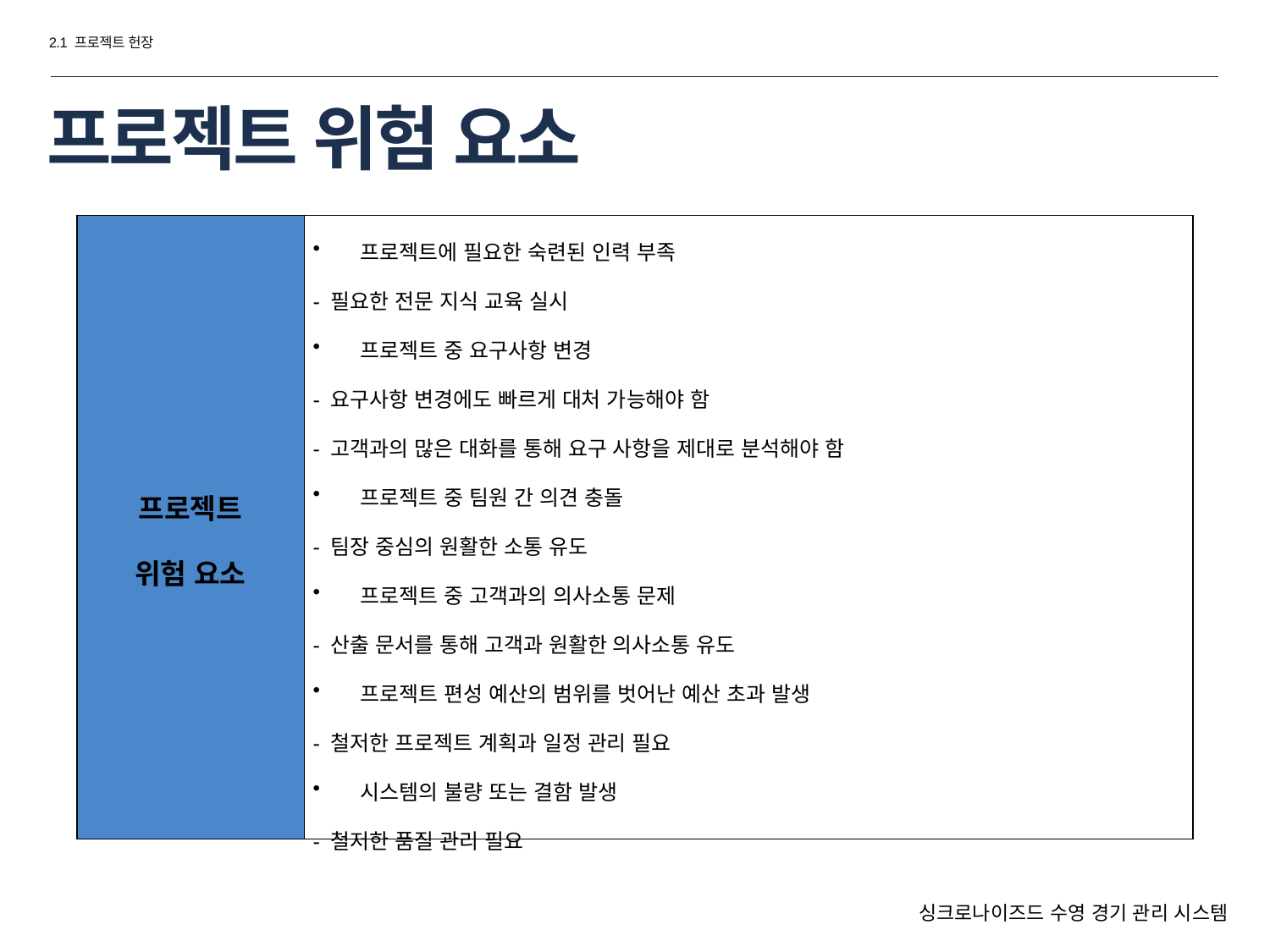

2.1 프로젝트 헌장
# 프로젝트 위험 요소
| 프로젝트 위험 요소 | 프로젝트에 필요한 숙련된 인력 부족 - 필요한 전문 지식 교육 실시 프로젝트 중 요구사항 변경 - 요구사항 변경에도 빠르게 대처 가능해야 함 - 고객과의 많은 대화를 통해 요구 사항을 제대로 분석해야 함 프로젝트 중 팀원 간 의견 충돌 - 팀장 중심의 원활한 소통 유도 프로젝트 중 고객과의 의사소통 문제 - 산출 문서를 통해 고객과 원활한 의사소통 유도 프로젝트 편성 예산의 범위를 벗어난 예산 초과 발생 - 철저한 프로젝트 계획과 일정 관리 필요 시스템의 불량 또는 결함 발생 - 철저한 품질 관리 필요 |
| --- | --- |
싱크로나이즈드 수영 경기 관리 시스템